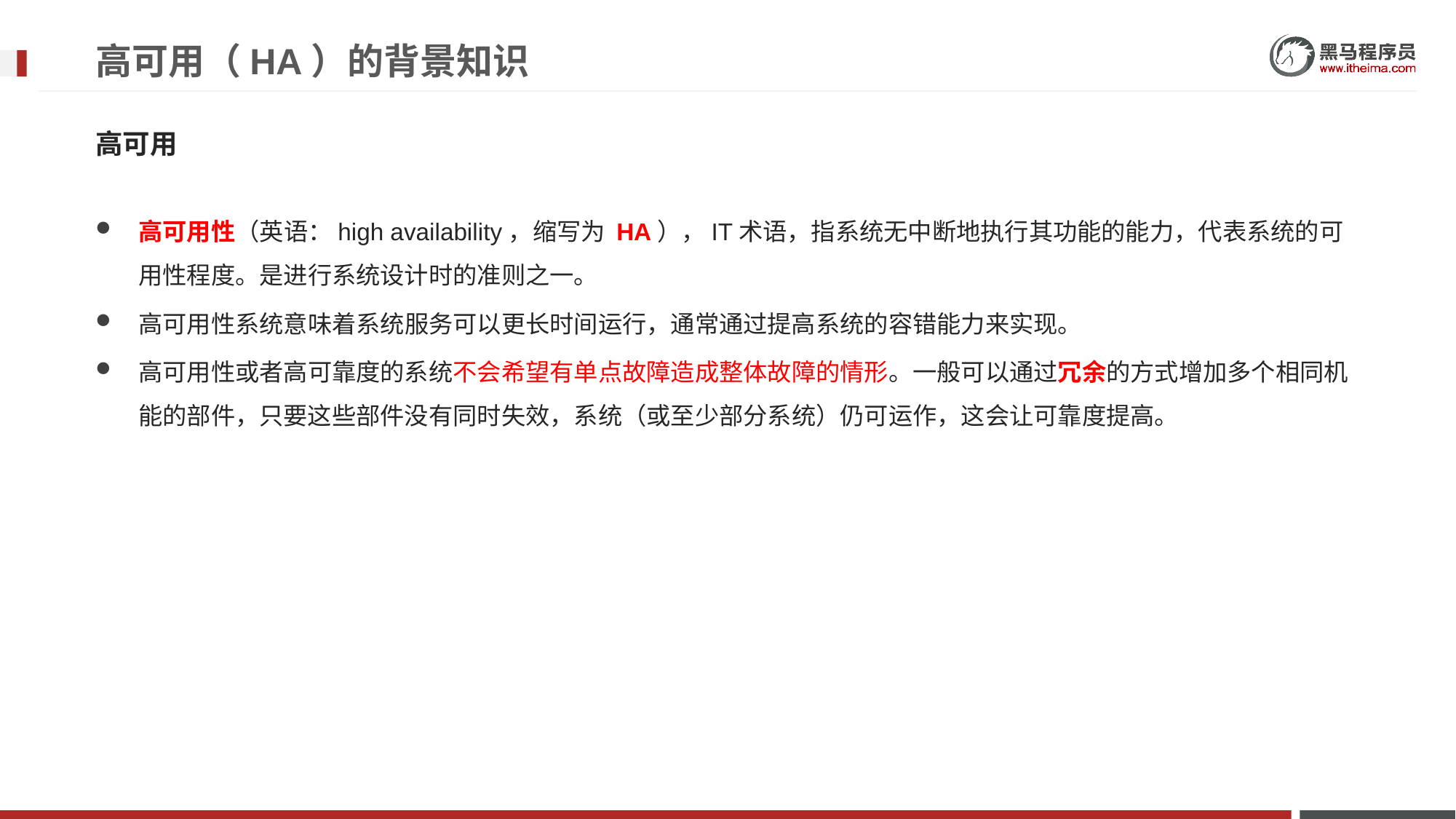

# 高可用（HA）的背景知识
高可用
高可用性（英语：high availability，缩写为 HA），IT术语，指系统无中断地执行其功能的能力，代表系统的可用性程度。是进行系统设计时的准则之一。
高可用性系统意味着系统服务可以更长时间运行，通常通过提高系统的容错能力来实现。
高可用性或者高可靠度的系统不会希望有单点故障造成整体故障的情形。一般可以通过冗余的方式增加多个相同机能的部件，只要这些部件没有同时失效，系统（或至少部分系统）仍可运作，这会让可靠度提高。